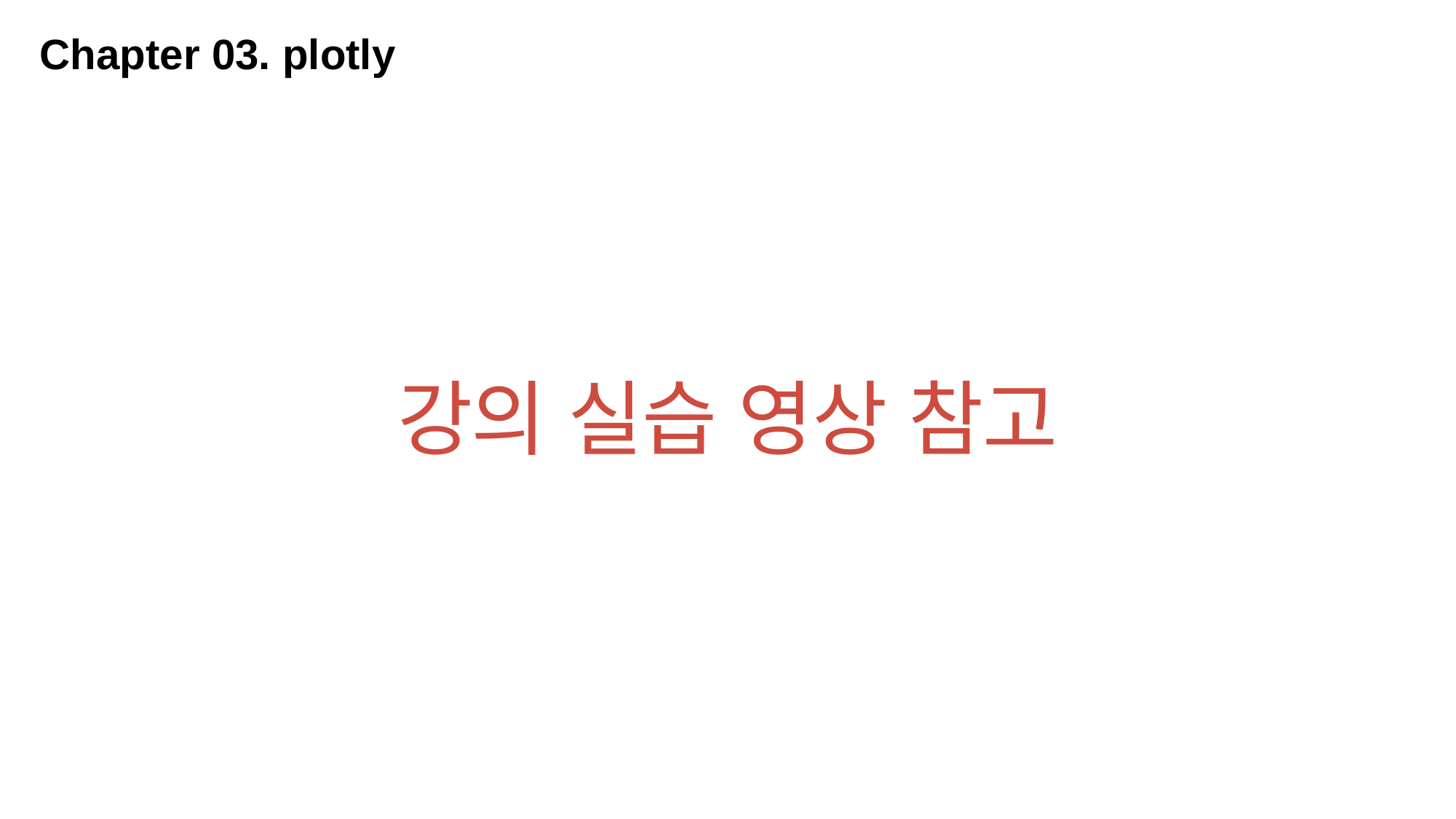

Chapter 03. plotly
강의 실습 영상 참고